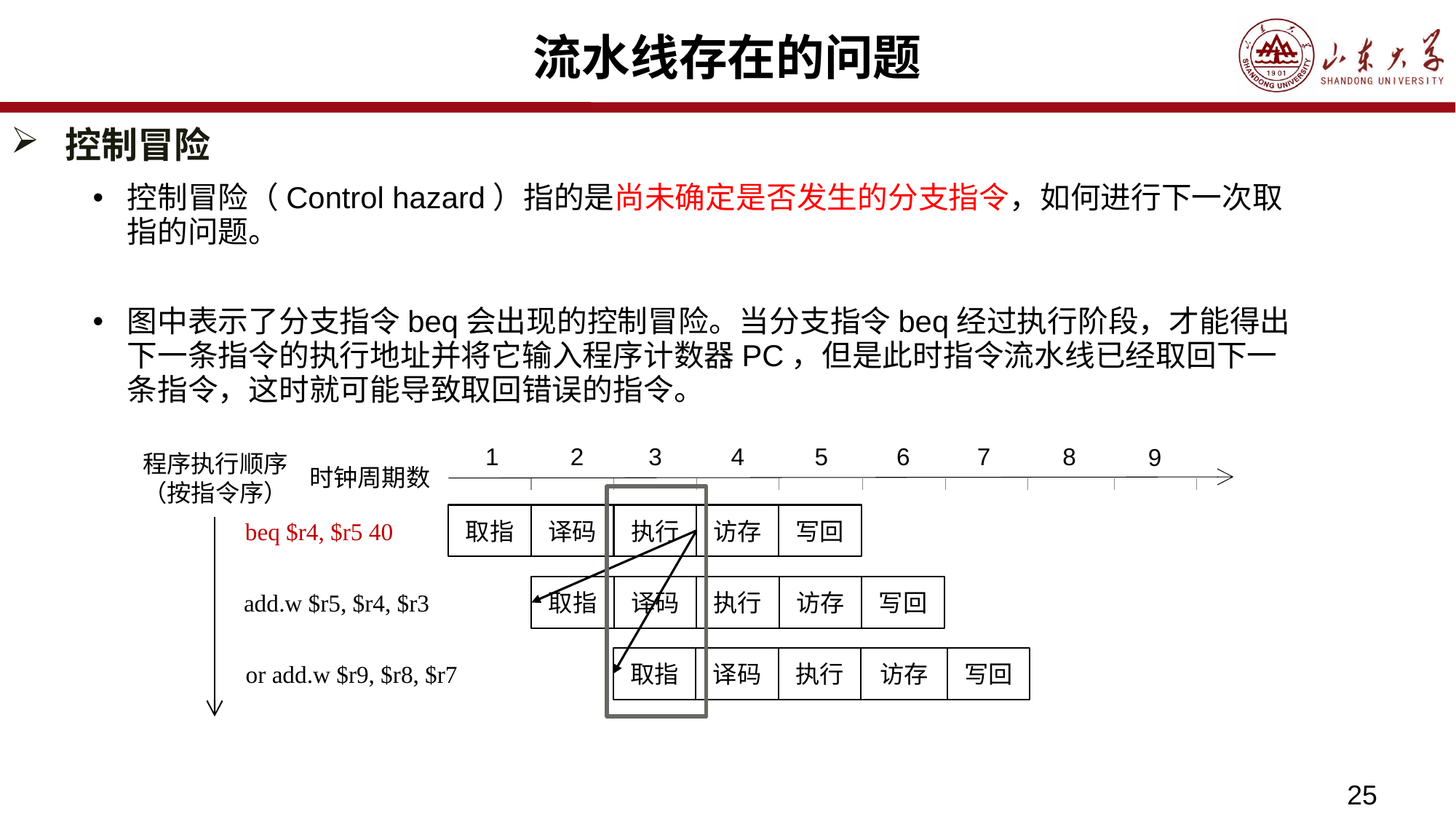

# 流水线存在的问题
控制冒险
控制冒险（Control hazard）指的是尚未确定是否发生的分支指令，如何进行下一次取指的问题。

图中表示了分支指令beq会出现的控制冒险。当分支指令beq经过执行阶段，才能得出下一条指令的执行地址并将它输入程序计数器PC，但是此时指令流水线已经取回下一条指令，这时就可能导致取回错误的指令。

3
4
5
6
7
8
1
2
9
取指
译码
执行
访存
写回
取指
译码
执行
访存
写回
取指
译码
执行
访存
写回
时钟周期数
程序执行顺序（按指令序）

beq $r4, $r5 40
add.w $r5, $r4, $r3
or add.w $r9, $r8, $r7
25